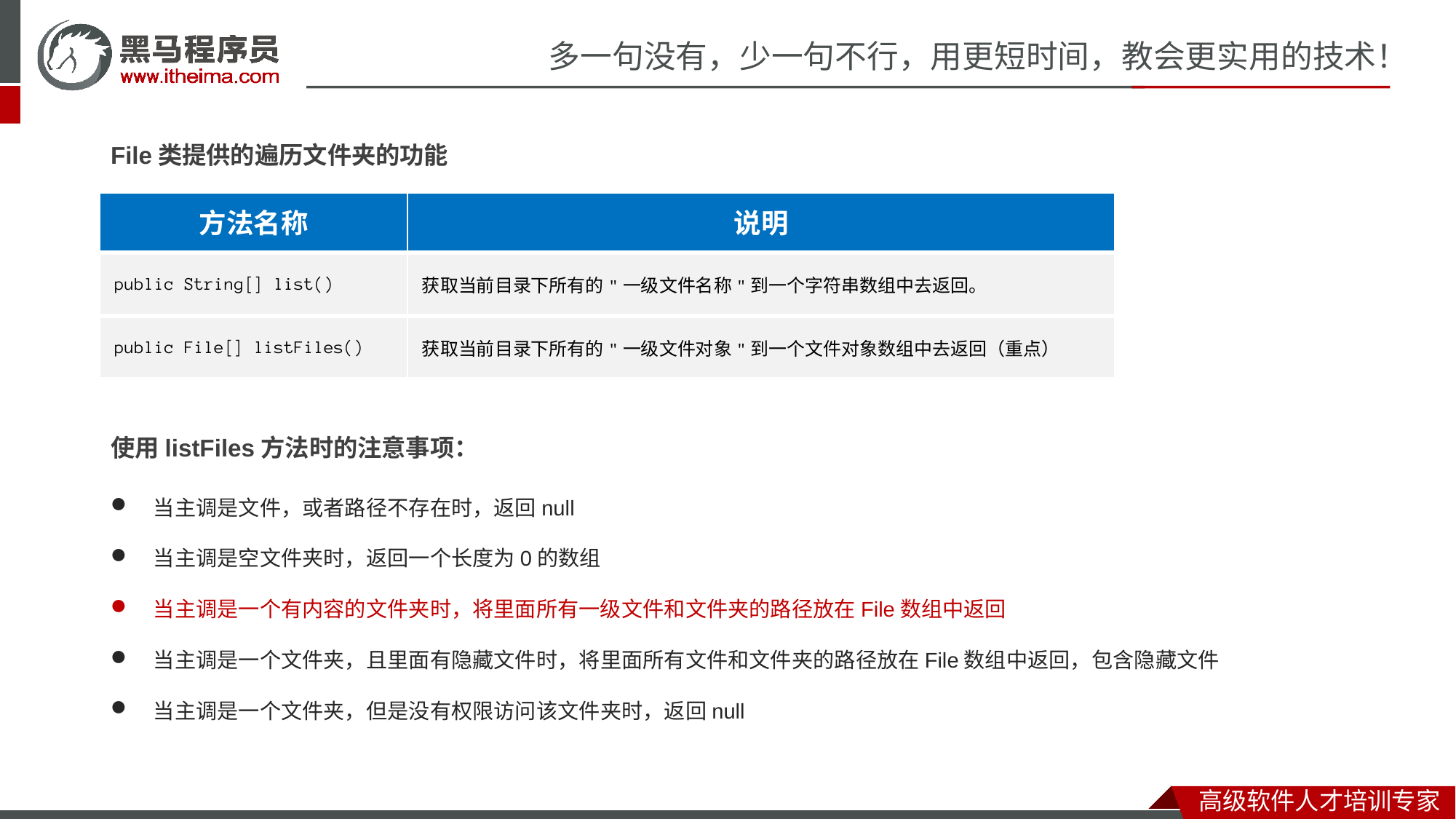

File类提供的遍历文件夹的功能
| 方法名称 | 说明 |
| --- | --- |
| public String[] list() | 获取当前目录下所有的"一级文件名称"到一个字符串数组中去返回。 |
| public File[] listFiles() | 获取当前目录下所有的"一级文件对象"到一个文件对象数组中去返回（重点） |
使用listFiles方法时的注意事项：
当主调是文件，或者路径不存在时，返回null
当主调是空文件夹时，返回一个长度为0的数组
当主调是一个有内容的文件夹时，将里面所有一级文件和文件夹的路径放在File数组中返回
当主调是一个文件夹，且里面有隐藏文件时，将里面所有文件和文件夹的路径放在File数组中返回，包含隐藏文件
当主调是一个文件夹，但是没有权限访问该文件夹时，返回null